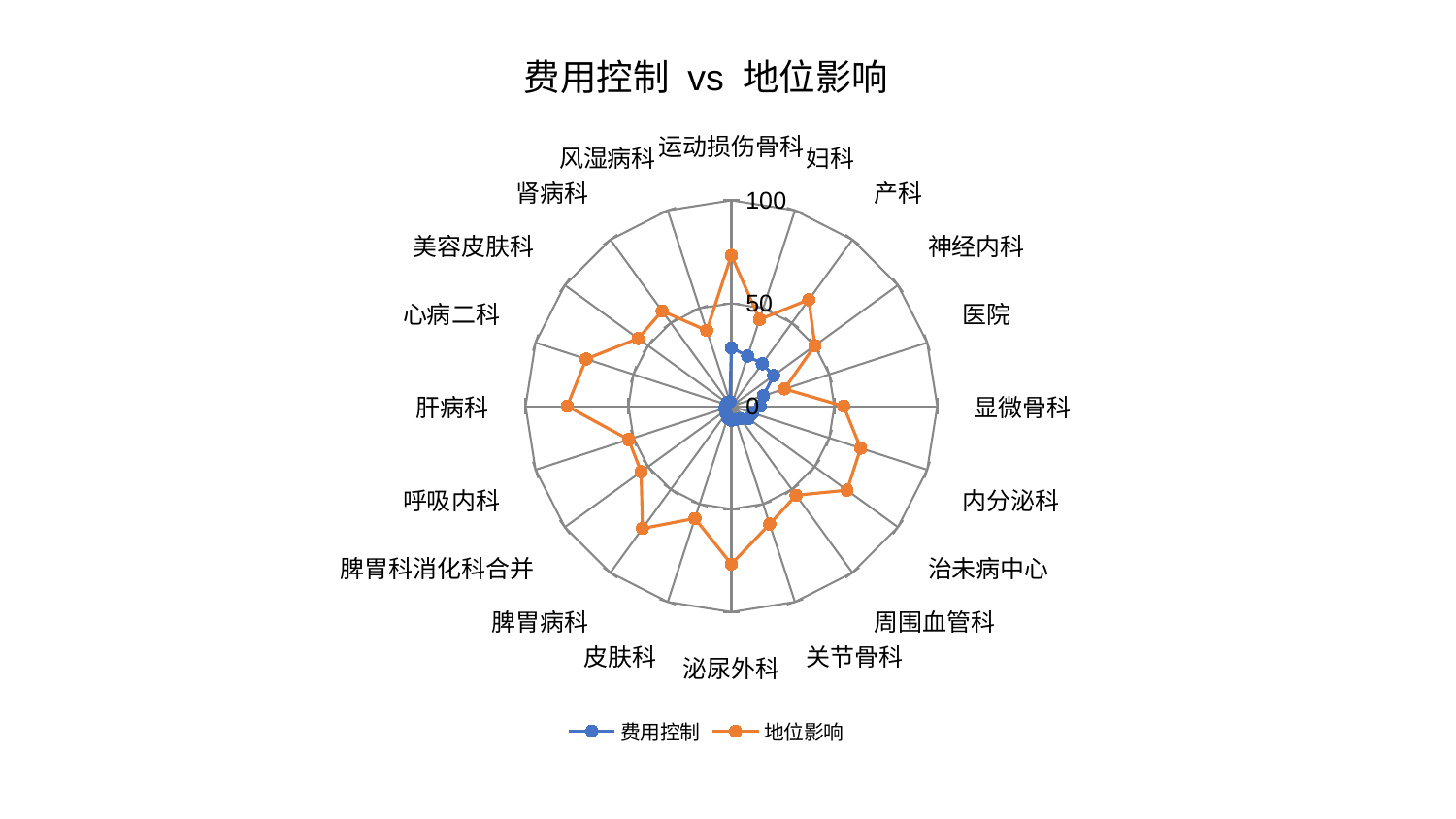

### Chart: 费用控制 vs 地位影响

| Category | 费用控制 | 地位影响 |
|---|---|---|
| 运动损伤骨科 | 28.38130935712964 | 73.27462354651638 |
| 妇科 | 25.599949391990258 | 44.334009685617616 |
| 产科 | 25.49369990681046 | 63.941816289414575 |
| 神经内科 | 25.38382398934588 | 50.165868791404634 |
| 医院 | 16.329177944202314 | 27.101390523339166 |
| 显微骨科 | 14.075368463354303 | 54.5402294231978 |
| 内分泌科 | 10.842409299209999 | 66.01889464093341 |
| 治未病中心 | 10.20696708295258 | 69.4596934366743 |
| 周围血管科 | 7.476840279386386 | 53.48274610667647 |
| 关节骨科 | 6.89900958068257 | 60.25035933167825 |
| 泌尿外科 | 6.8471587793774615 | 76.70873309524377 |
| 皮肤科 | 5.879387794176574 | 57.34961659723503 |
| 脾胃病科 | 4.343730428310917 | 73.48620757360807 |
| 脾胃科消化科合并 | 3.4900334932661696 | 54.2168576781681 |
| 呼吸内科 | 3.3286454867892585 | 52.502910499144996 |
| 肝病科 | 2.9337443876993543 | 79.74504373065048 |
| 心病二科 | 2.6305053625463577 | 74.20422487763614 |
| 美容皮肤科 | 2.559895731590681 | 55.990602448051774 |
| 肾病科 | 2.385253664298287 | 57.21684453342094 |
| 风湿病科 | 2.284373062292471 | 38.6895484233775 |
72